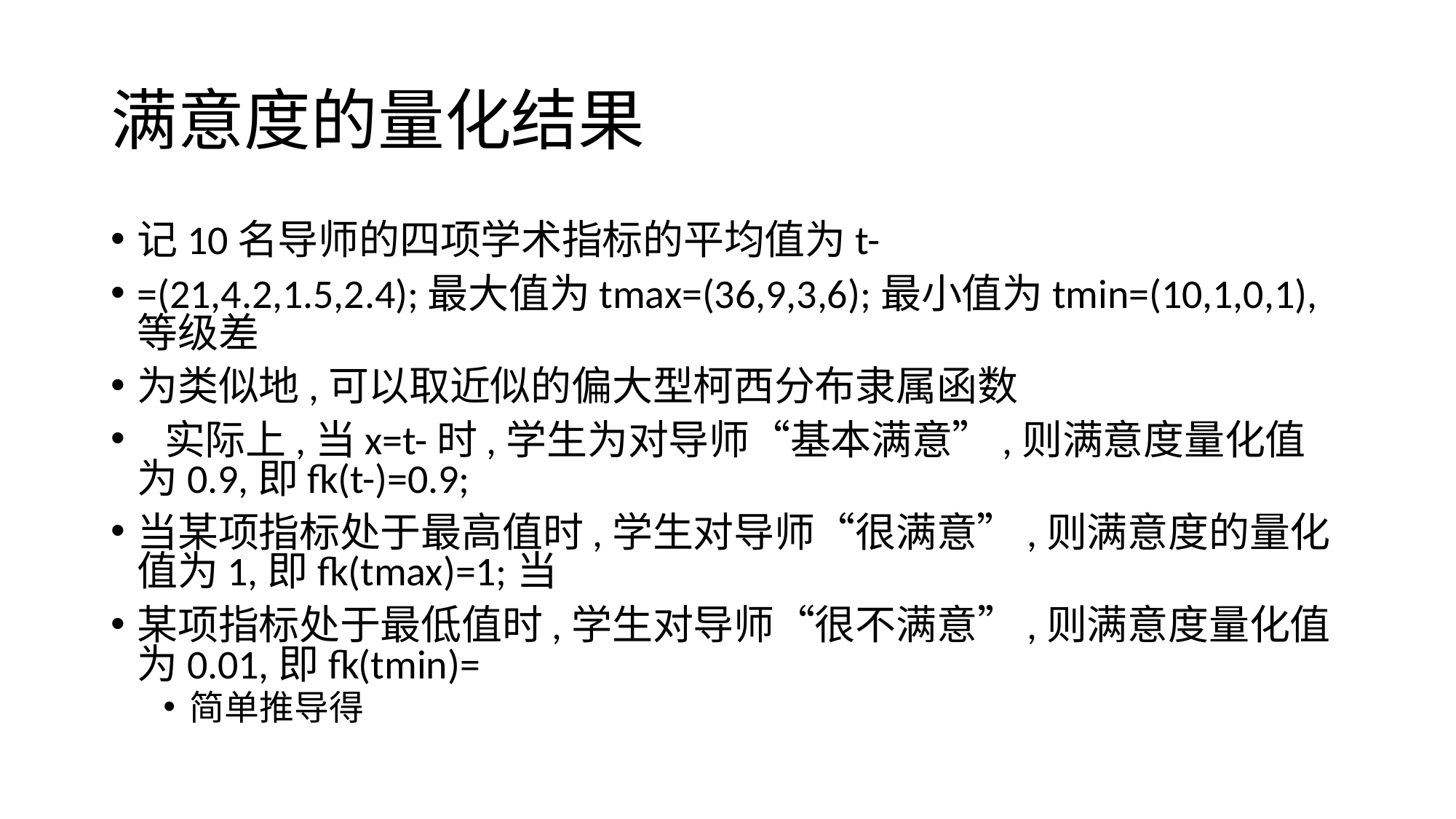

# 满意度的量化结果
记10名导师的四项学术指标的平均值为t-
=(21,4.2,1.5,2.4);最大值为tmax=(36,9,3,6);最小值为tmin=(10,1,0,1),等级差
为类似地,可以取近似的偏大型柯西分布隶属函数
  实际上,当x=t-时,学生为对导师“基本满意”,则满意度量化值为0.9,即fk(t-)=0.9;
当某项指标处于最高值时,学生对导师“很满意”,则满意度的量化值为1,即fk(tmax)=1;当
某项指标处于最低值时,学生对导师“很不满意”,则满意度量化值为0.01,即fk(tmin)=
简单推导得